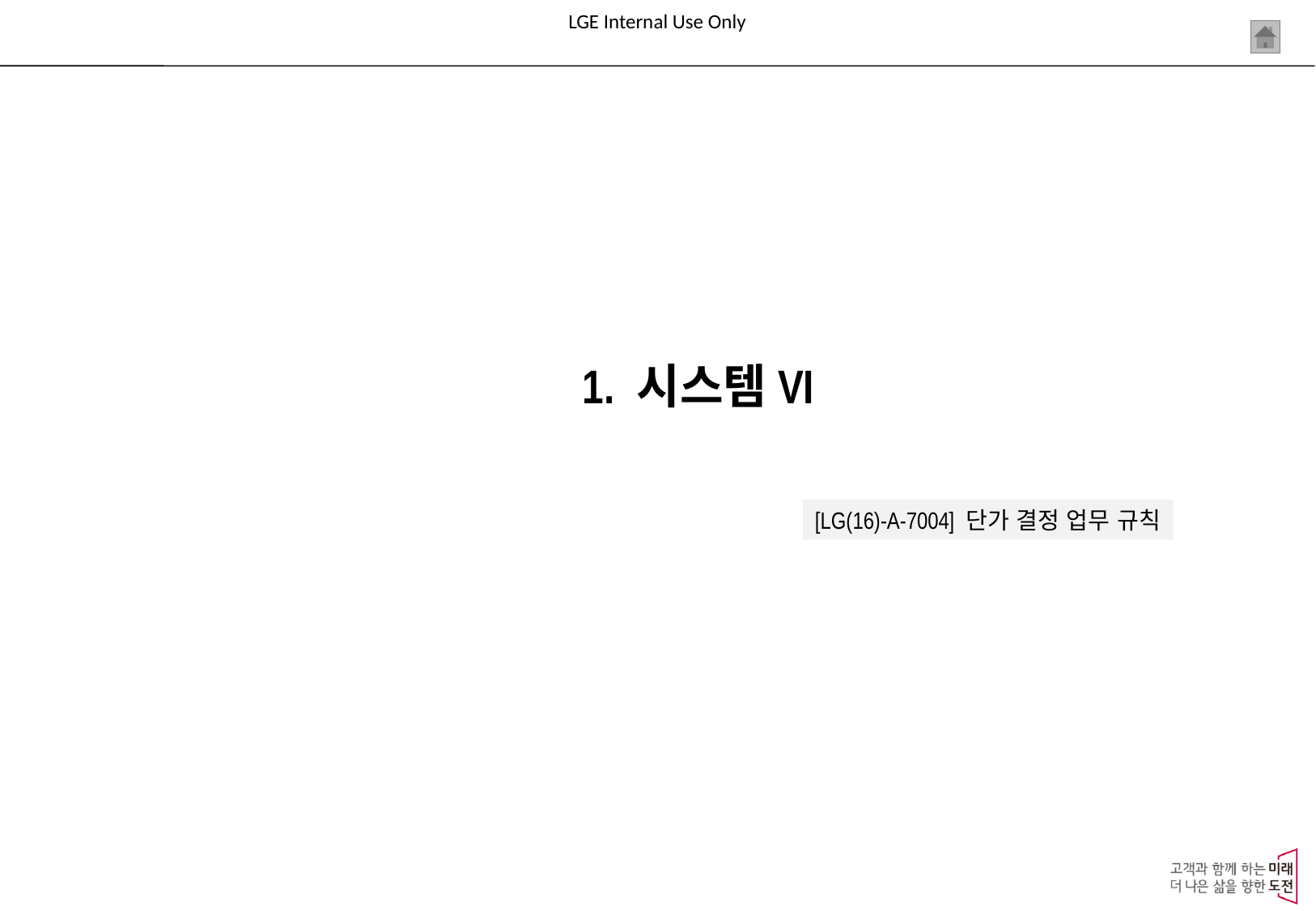

1. 시스템VI
[LG(16)-A-7004] 단가 결정 업무 규칙